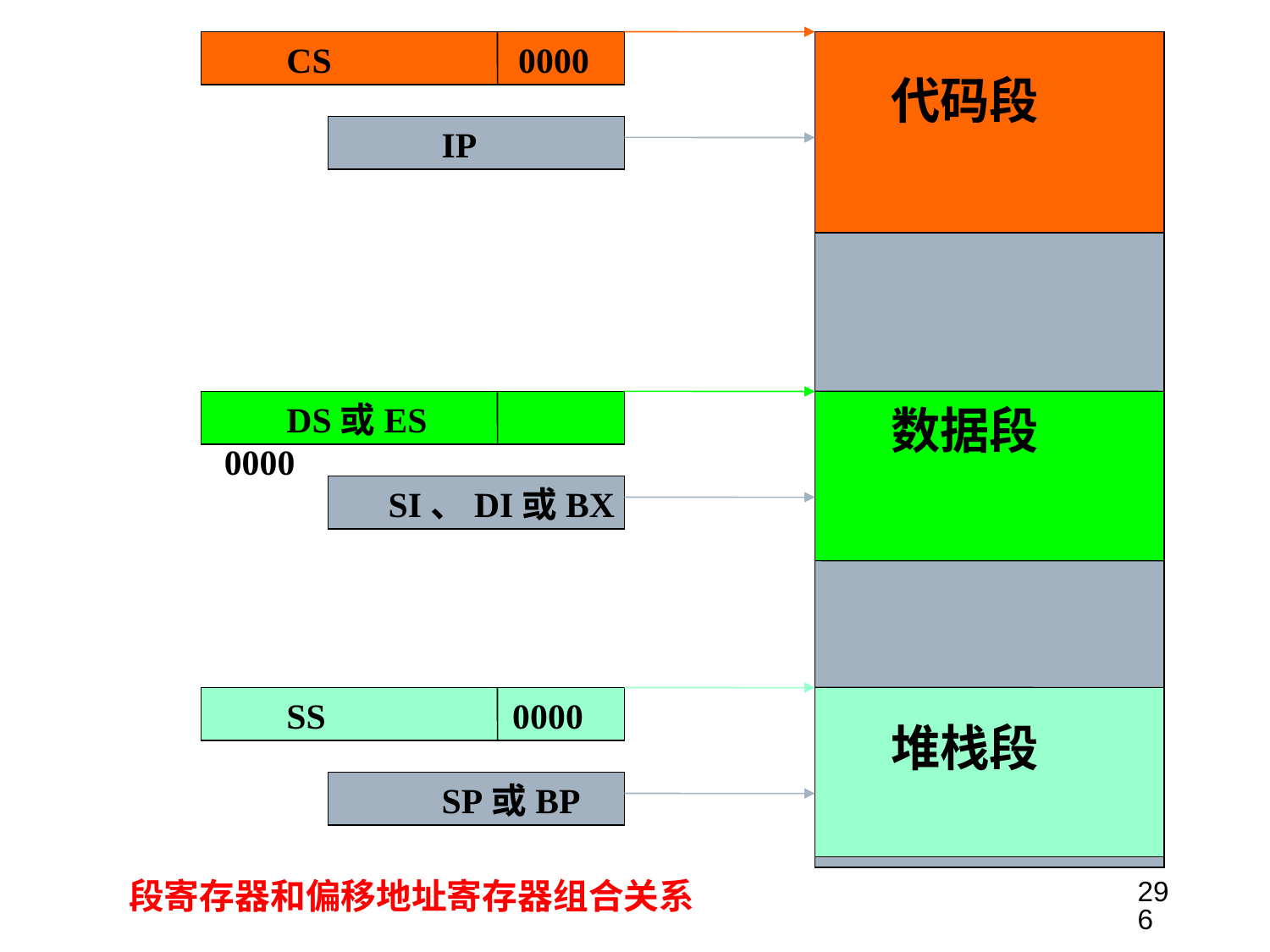

CS                     0000

代码段

         IP

       DS或ES             0000

数据段

   SI、DI或BX

       SS                     0000

堆栈段

         SP或BP

存储器
296
段寄存器和偏移地址寄存器组合关系